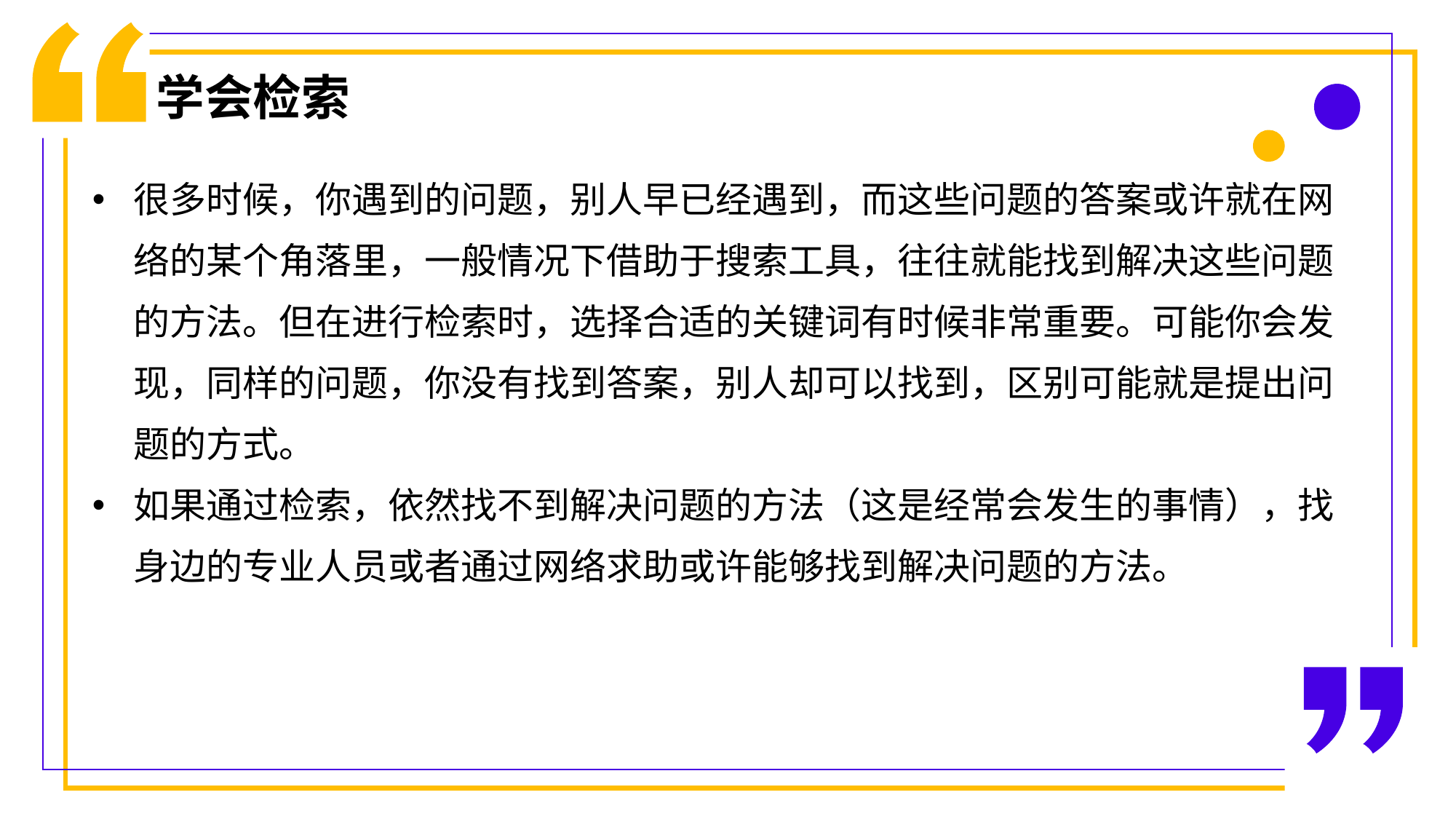

学会检索

很多时候，你遇到的问题，别人早已经遇到，而这些问题的答案或许就在网络的某个角落里，一般情况下借助于搜索工具，往往就能找到解决这些问题的方法。但在进行检索时，选择合适的关键词有时候非常重要。可能你会发现，同样的问题，你没有找到答案，别人却可以找到，区别可能就是提出问题的方式。
如果通过检索，依然找不到解决问题的方法（这是经常会发生的事情），找身边的专业人员或者通过网络求助或许能够找到解决问题的方法。